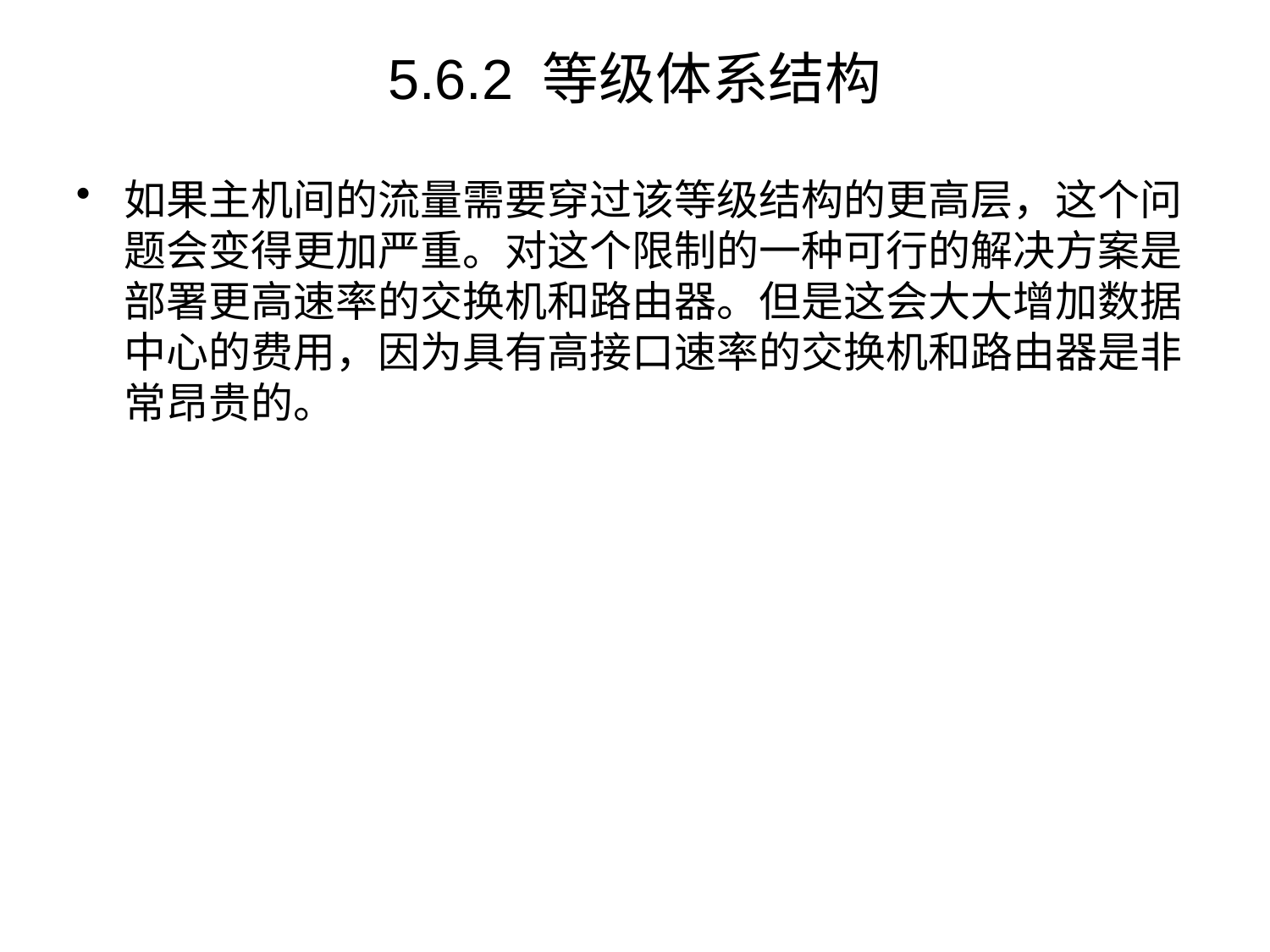

# 5.6.2 等级体系结构
如果主机间的流量需要穿过该等级结构的更高层，这个问题会变得更加严重。对这个限制的一种可行的解决方案是部署更高速率的交换机和路由器。但是这会大大增加数据中心的费用，因为具有高接口速率的交换机和路由器是非常昂贵的。